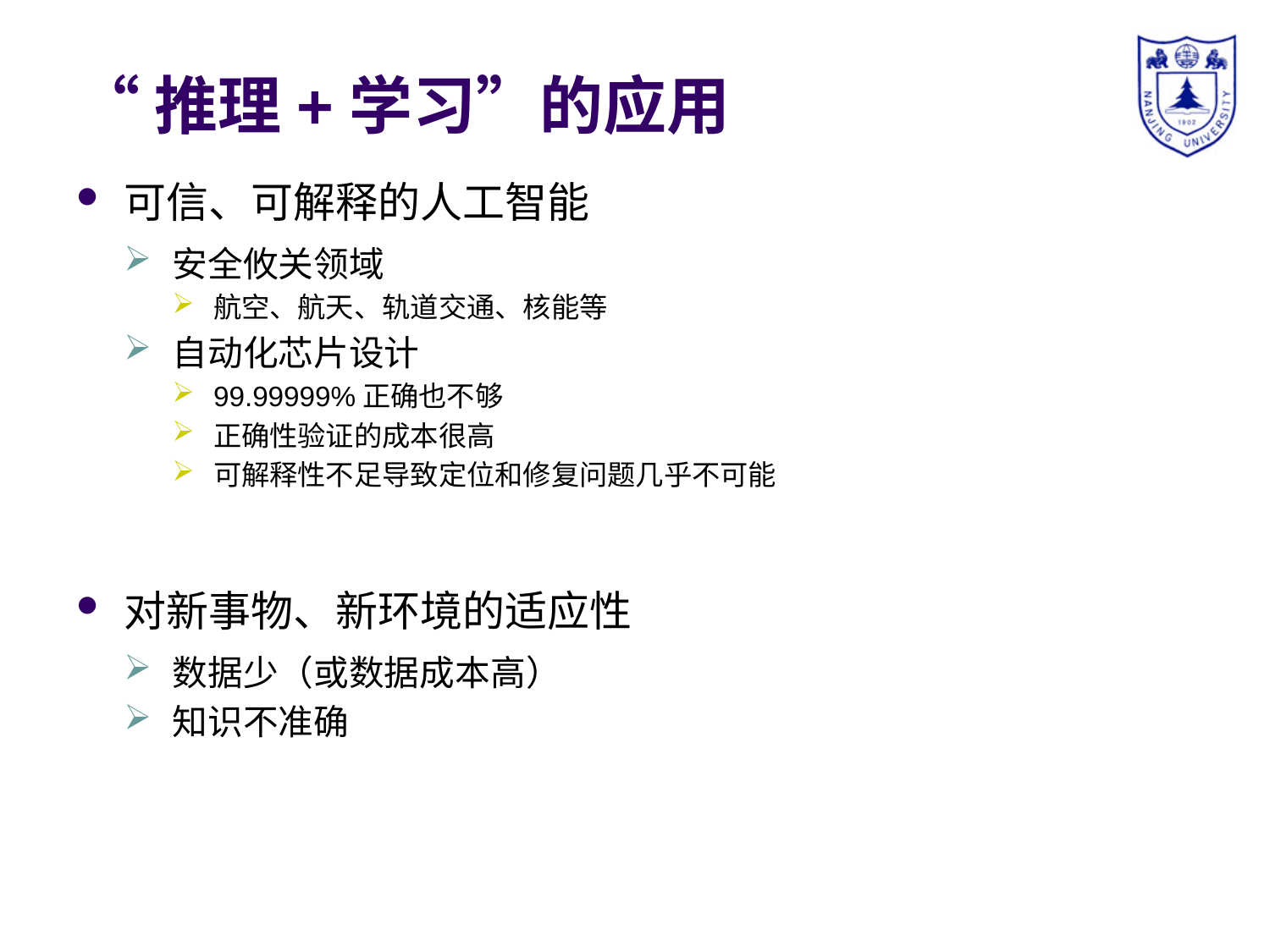

# “推理+学习”的应用
可信、可解释的人工智能
安全攸关领域
航空、航天、轨道交通、核能等
自动化芯片设计
99.99999%正确也不够
正确性验证的成本很高
可解释性不足导致定位和修复问题几乎不可能

对新事物、新环境的适应性
数据少（或数据成本高）
知识不准确

55